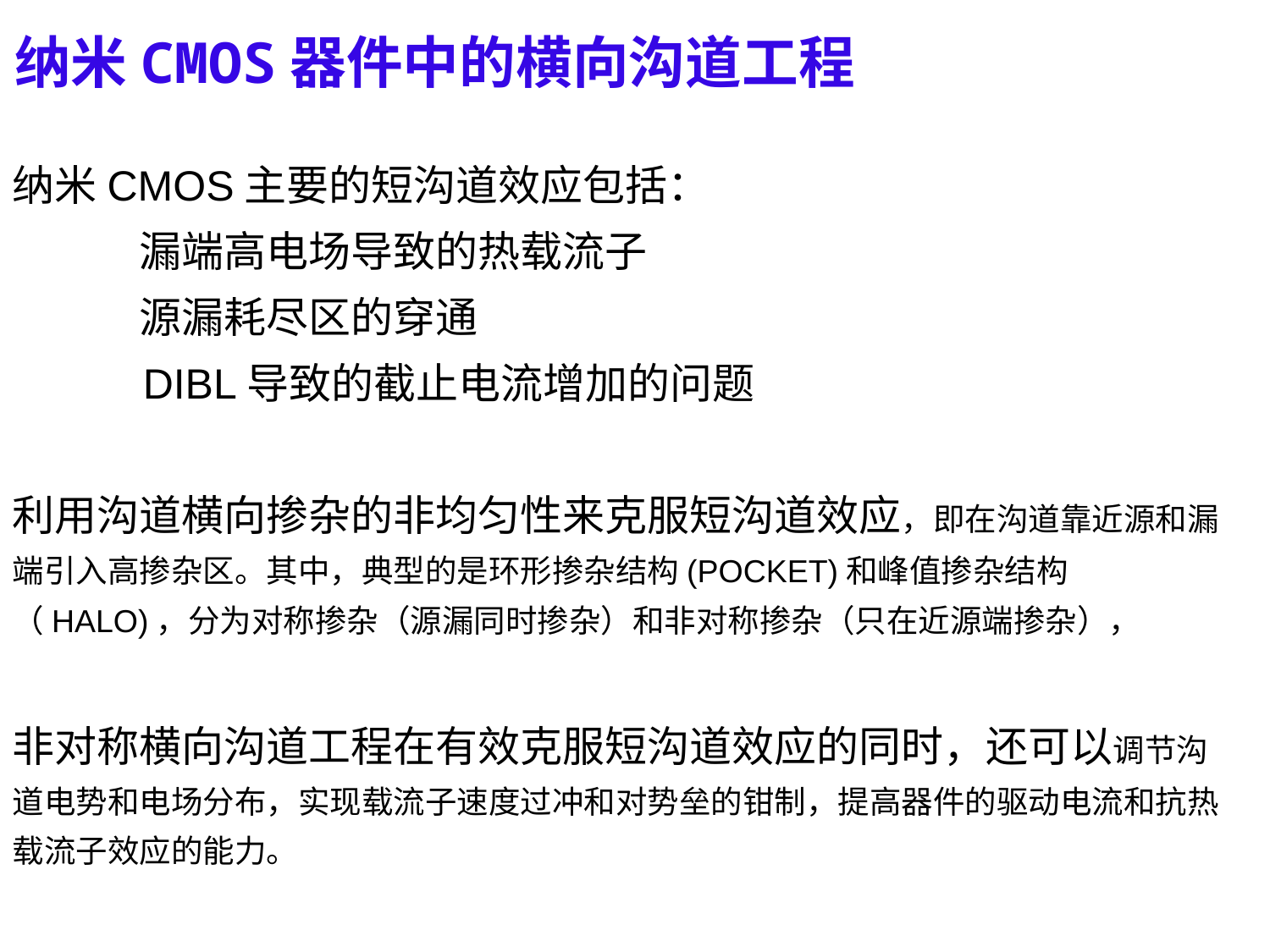

纳米CMOS器件中的横向沟道工程
纳米CMOS主要的短沟道效应包括：
　　　漏端高电场导致的热载流子
　　　源漏耗尽区的穿通
           DIBL导致的截止电流增加的问题

利用沟道横向掺杂的非均匀性来克服短沟道效应，即在沟道靠近源和漏端引入高掺杂区。其中，典型的是环形掺杂结构(POCKET)和峰值掺杂结构（HALO)，分为对称掺杂（源漏同时掺杂）和非对称掺杂（只在近源端掺杂），

非对称横向沟道工程在有效克服短沟道效应的同时，还可以调节沟道电势和电场分布，实现载流子速度过冲和对势垒的钳制，提高器件的驱动电流和抗热载流子效应的能力。

95